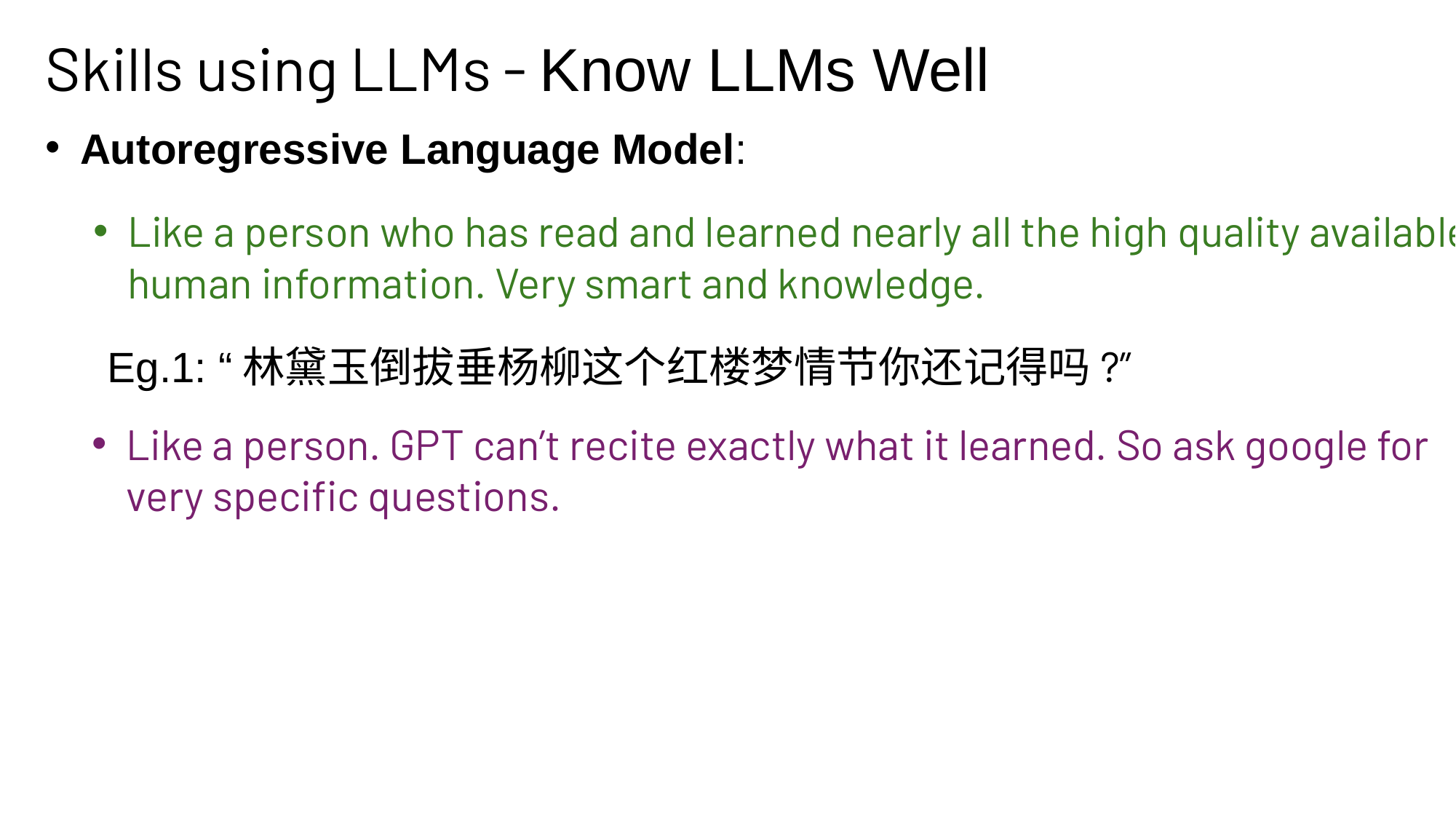

Skills using LLMs - Know LLMs Well

Autoregressive Language Model:

Like a person who has read and learned nearly all the high quality available human information. Very smart and knowledge.
Eg.1: “林黛玉倒拔垂杨柳这个红楼梦情节你还记得吗?”
Like a person. GPT can’t recite exactly what it learned. So ask google for very specific questions.